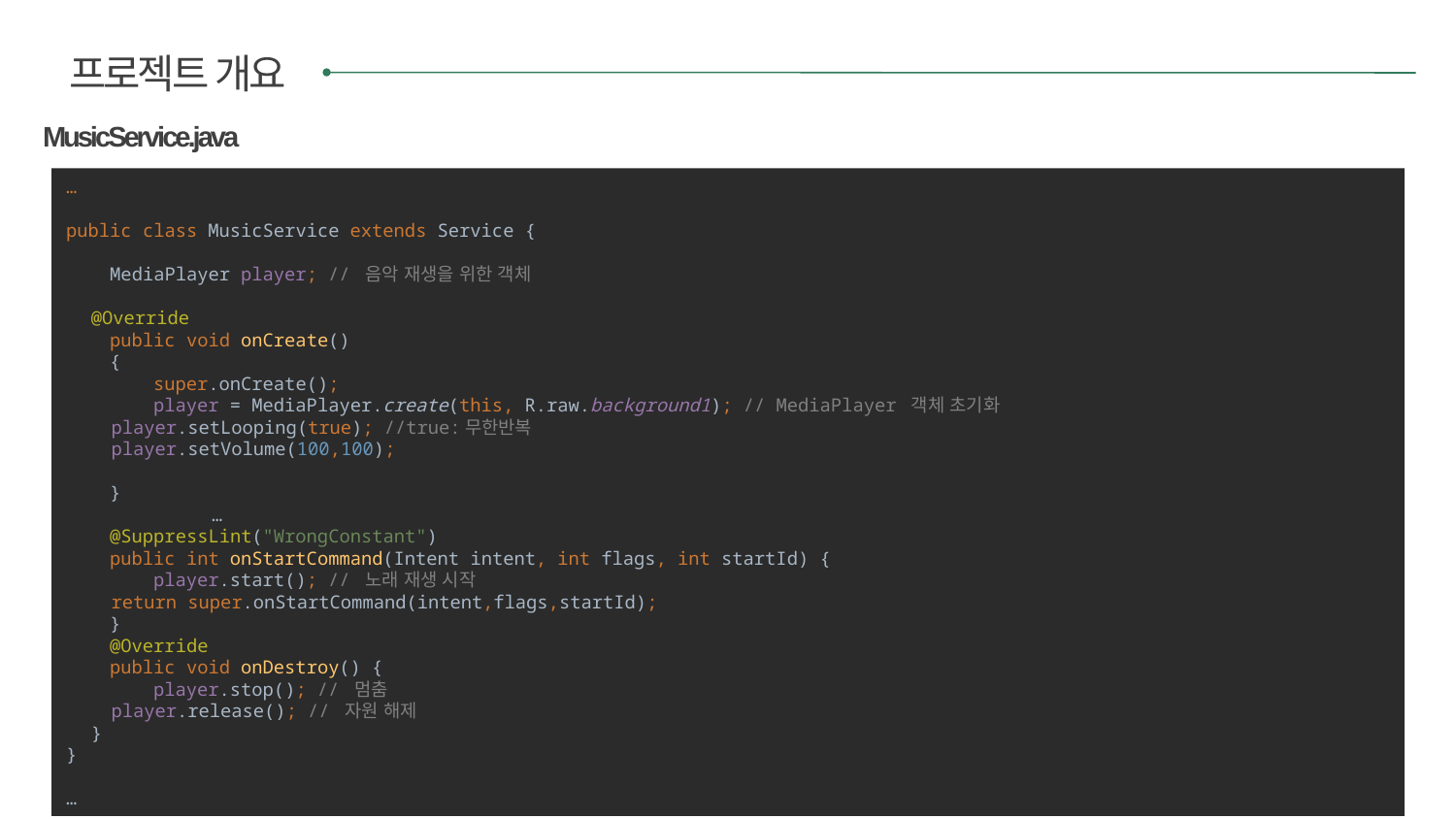

프로젝트 개요
MusicService.java
…

public class MusicService extends Service {
    MediaPlayer player; // 음악 재생을 위한 객체
    @Override
    public void onCreate()
    {
        super.onCreate();
        player = MediaPlayer.create(this, R.raw.background1); // MediaPlayer 객체 초기화
        player.setLooping(true); //true:무한반복
        player.setVolume(100,100);
    }
	…
    @SuppressLint("WrongConstant")
    public int onStartCommand(Intent intent, int flags, int startId) {
        player.start(); // 노래 재생 시작
        return super.onStartCommand(intent,flags,startId);
    }
    @Override
    public void onDestroy() {
        player.stop(); // 멈춤
        player.release(); // 자원 해제
    }
}

…